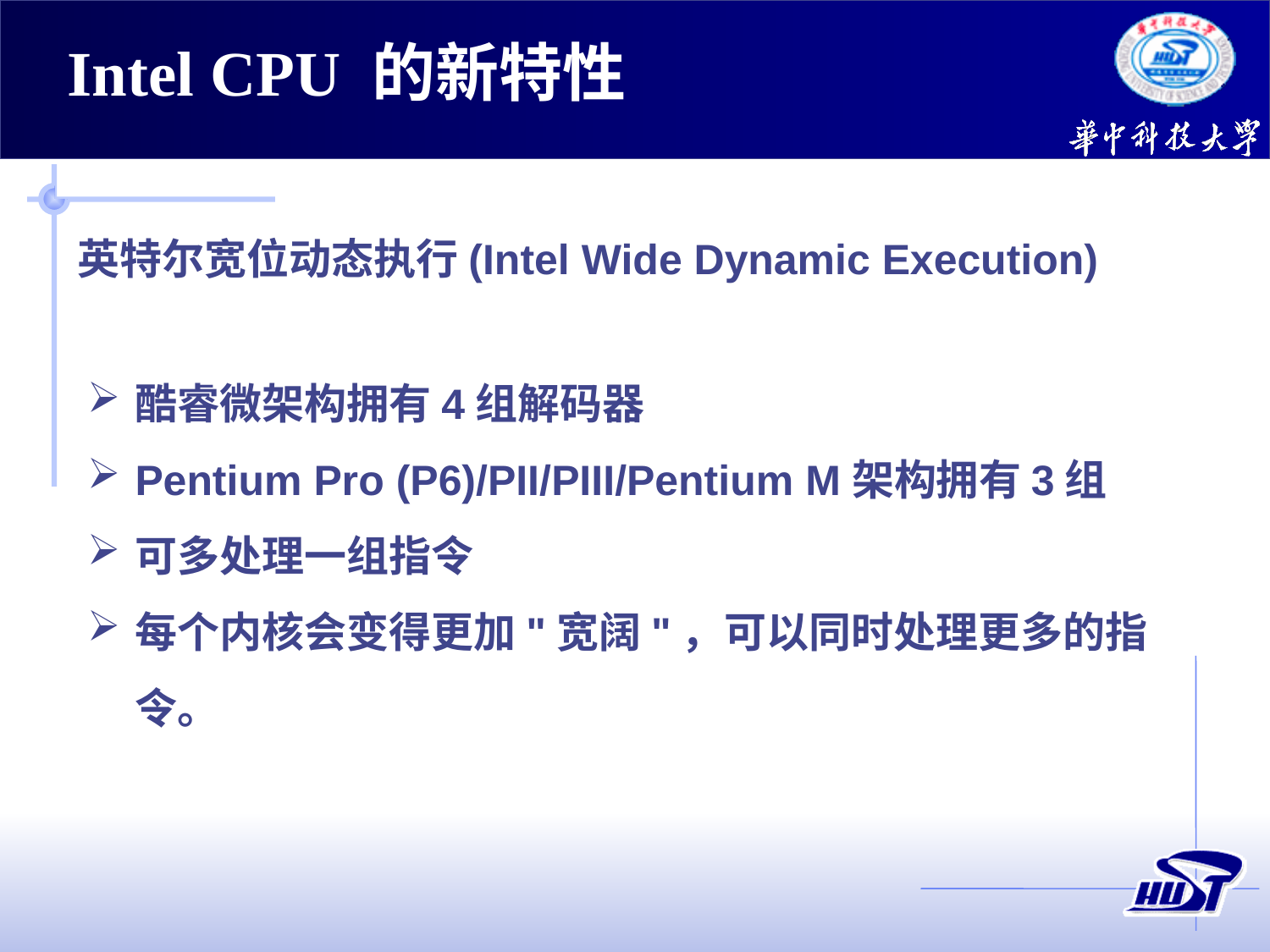

Intel CPU 的新特性
英特尔宽位动态执行(Intel Wide Dynamic Execution)
酷睿微架构拥有4组解码器
Pentium Pro (P6)/PII/PIII/Pentium M架构拥有3组
可多处理一组指令
每个内核会变得更加"宽阔"，可以同时处理更多的指令。